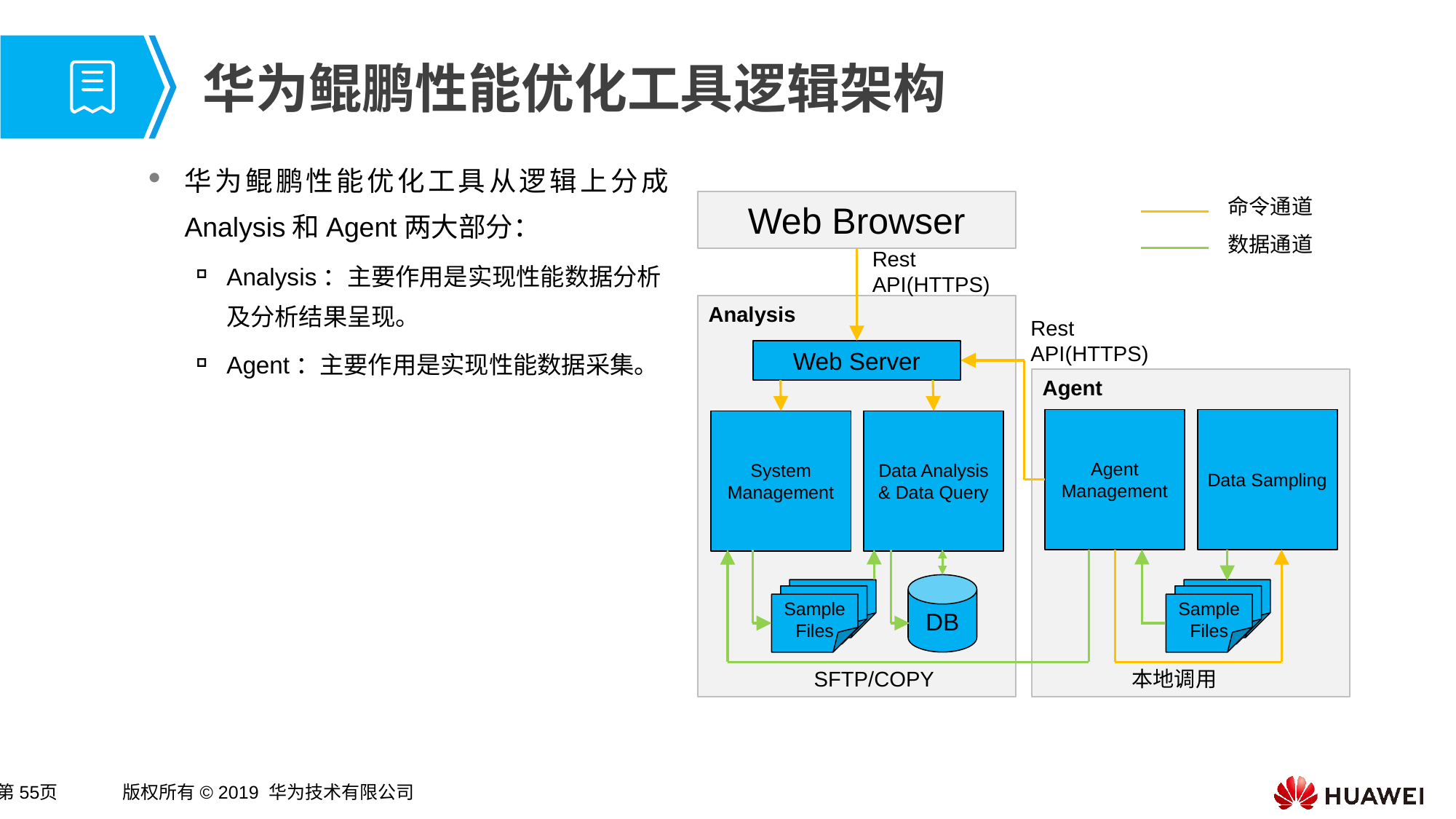

# 华为鲲鹏性能优化工具逻辑架构
华为鲲鹏性能优化工具从逻辑上分成Analysis和Agent两大部分：
Analysis：主要作用是实现性能数据分析及分析结果呈现。
Agent：主要作用是实现性能数据采集。
命令通道
Web Browser
数据通道
Rest API(HTTPS)
Analysis
Rest API(HTTPS)
Web Server
Agent
Agent
Management
Data Sampling
System
Management
Data Analysis
& Data Query
DB

Sample
Files
Sample
Files
SFTP/COPY
本地调用